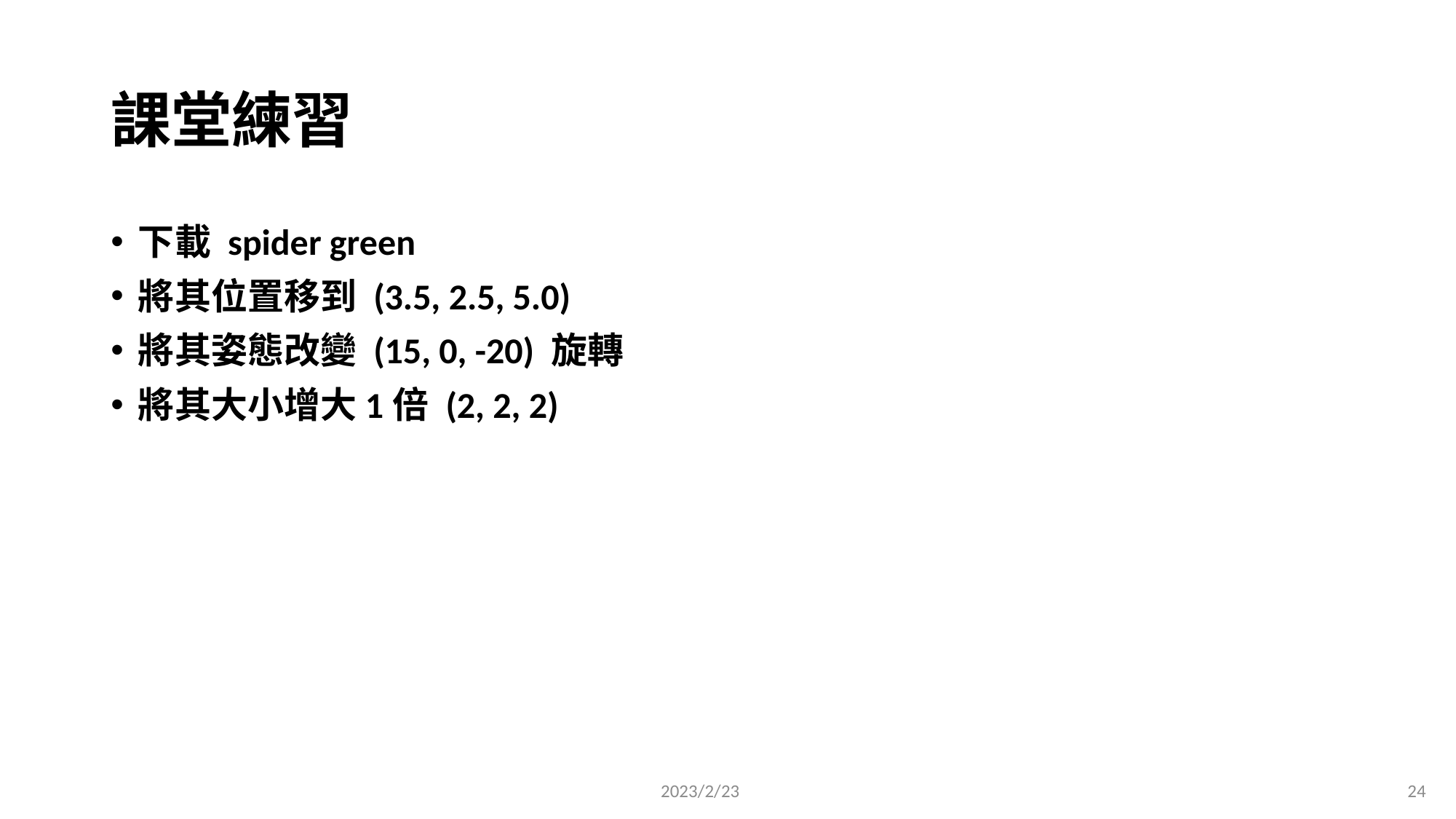

# 課堂練習
下載 spider green
將其位置移到 (3.5, 2.5, 5.0)
將其姿態改變 (15, 0, -20) 旋轉
將其大小增大1倍 (2, 2, 2)
2023/2/23
24